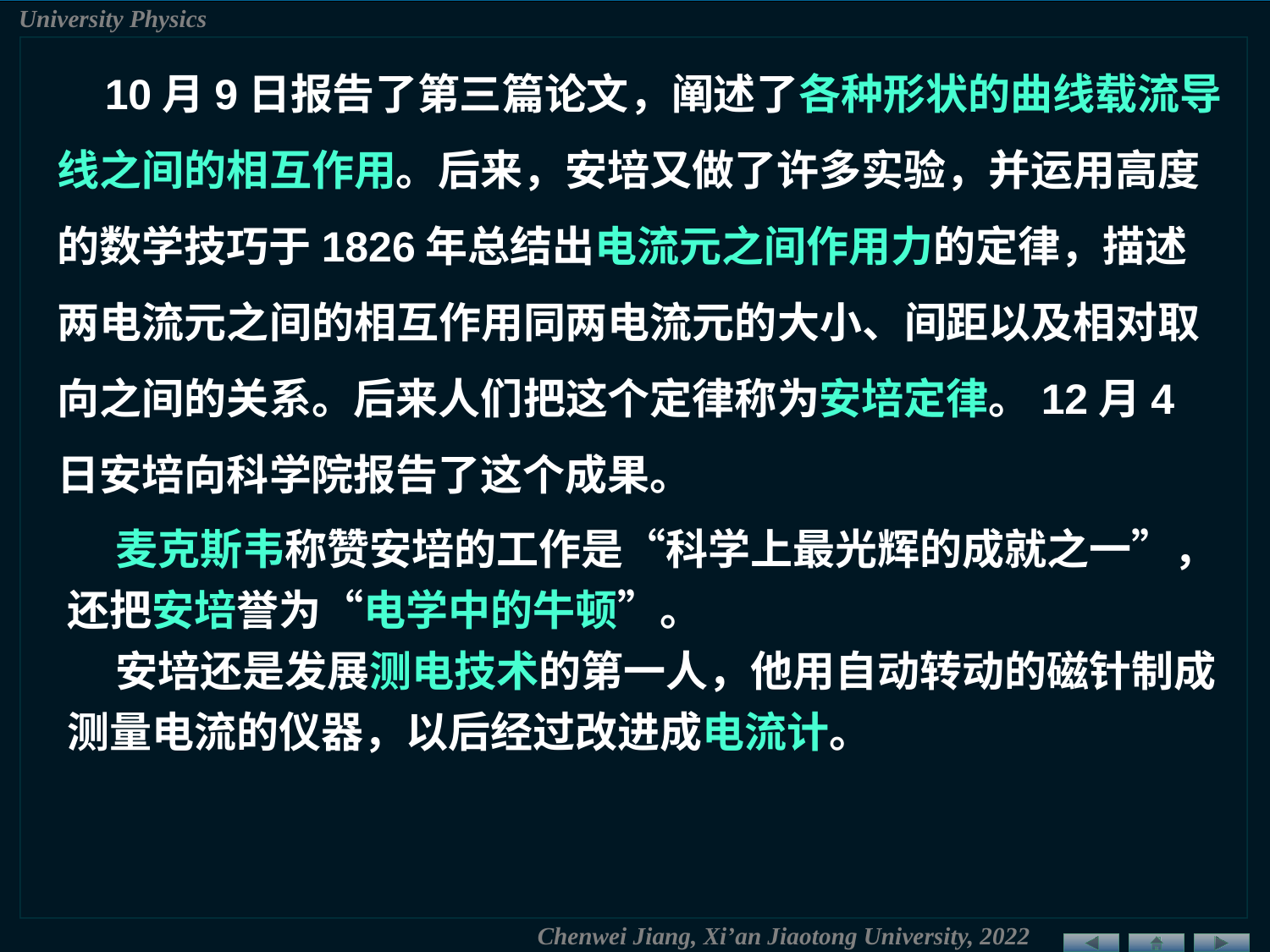

10月9日报告了第三篇论文，阐述了各种形状的曲线载流导线之间的相互作用。后来，安培又做了许多实验，并运用高度的数学技巧于1826年总结出电流元之间作用力的定律，描述两电流元之间的相互作用同两电流元的大小、间距以及相对取向之间的关系。后来人们把这个定律称为安培定律。12月4日安培向科学院报告了这个成果。
    麦克斯韦称赞安培的工作是“科学上最光辉的成就之一”，还把安培誉为“电学中的牛顿”。
    安培还是发展测电技术的第一人，他用自动转动的磁针制成测量电流的仪器，以后经过改进成电流计。